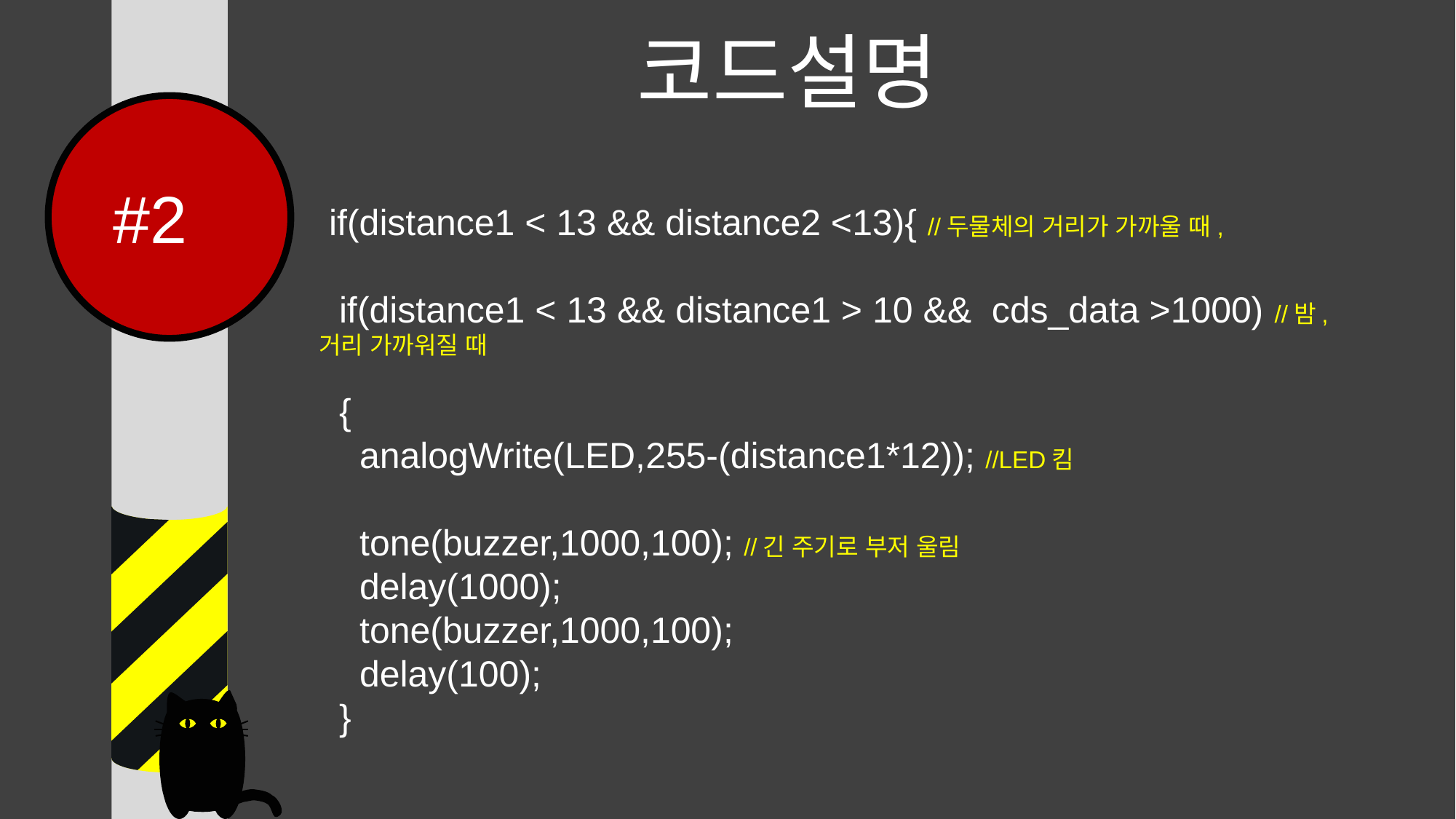

코드설명
 #2
 if(distance1 < 13 && distance2 <13){ //두물체의 거리가 가까울 때,

  if(distance1 < 13 && distance1 > 10 &&  cds_data >1000) //밤, 거리 가까워질 때

  {
    analogWrite(LED,255-(distance1*12)); //LED킴

    tone(buzzer,1000,100); //긴 주기로 부저 울림
    delay(1000);
    tone(buzzer,1000,100);
    delay(100);
  }